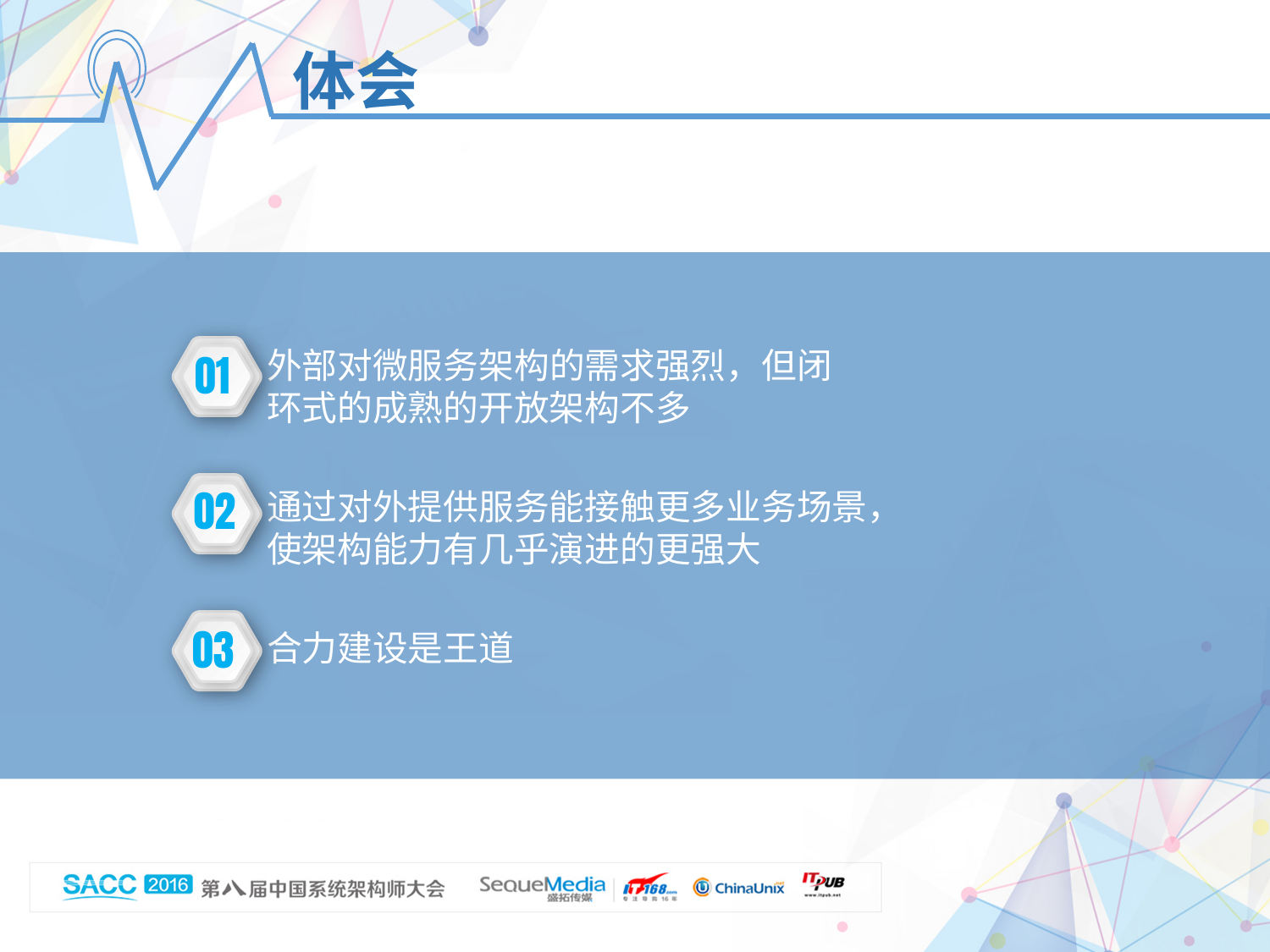

体会

外部对微服务架构的需求强烈，但闭   环式的成熟的开放架构不多

通过对外提供服务能接触更多业务场景，使架构能力有几乎演进的更强大

合力建设是王道
01

02

03